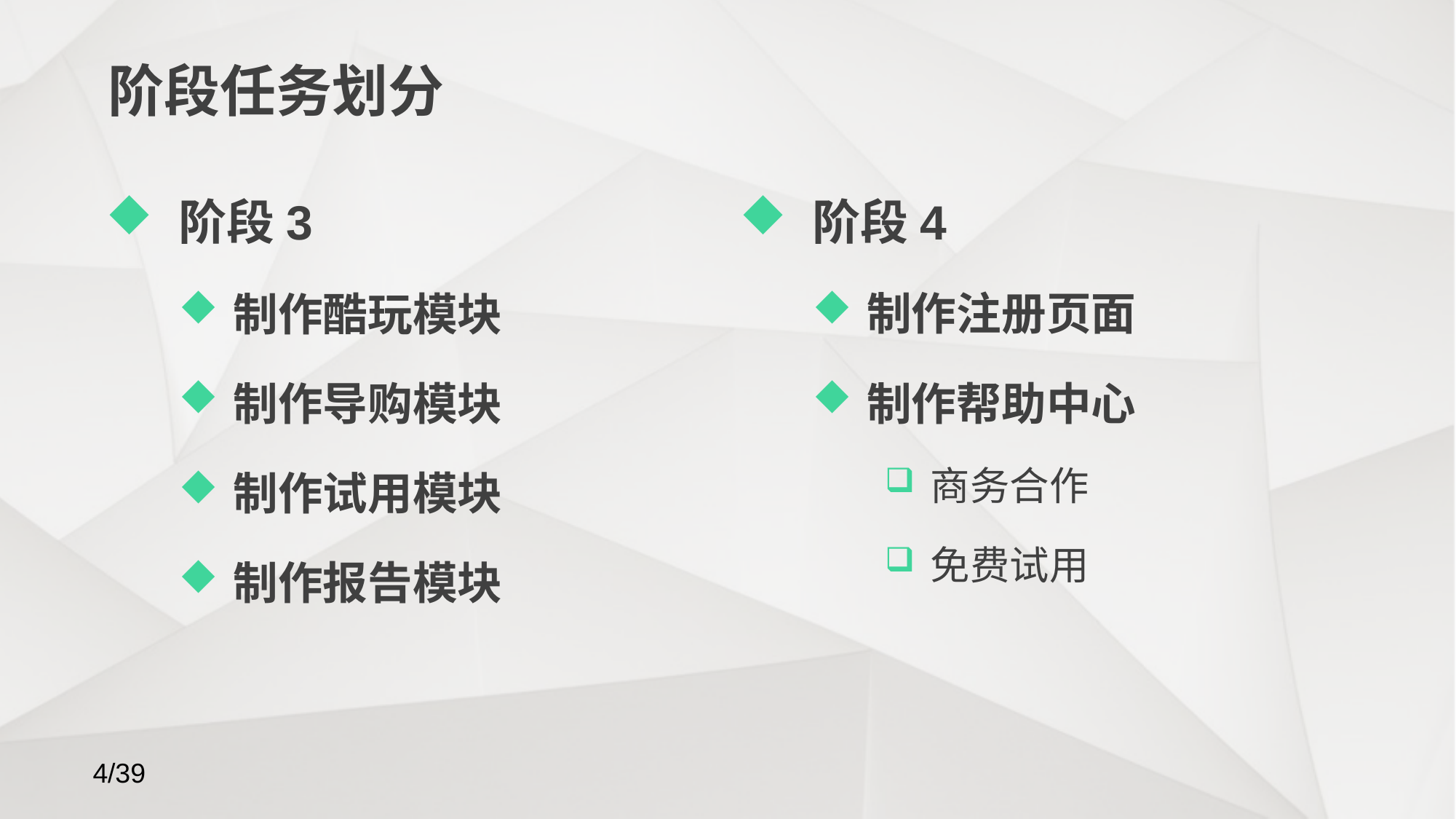

# 阶段任务划分
阶段3
制作酷玩模块
制作导购模块
制作试用模块
制作报告模块
阶段4
制作注册页面
制作帮助中心
商务合作
免费试用